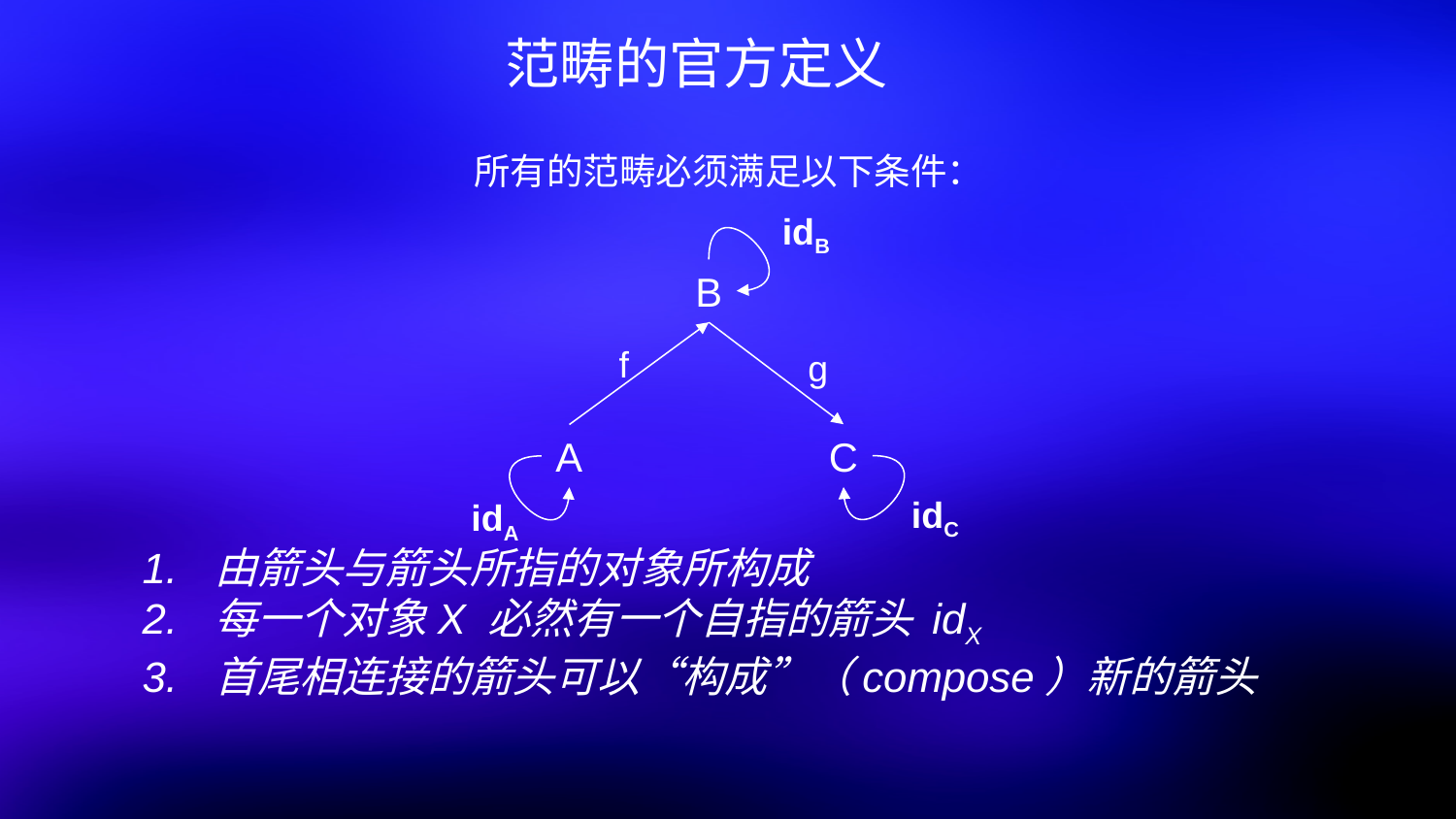

范畴的官方定义
所有的范畴必须满足以下条件：
idB
B
f
g
C
A
idC
idA
由箭头与箭头所指的对象所构成
每一个对象X 必然有一个自指的箭头 idX
首尾相连接的箭头可以“构成”（compose）新的箭头